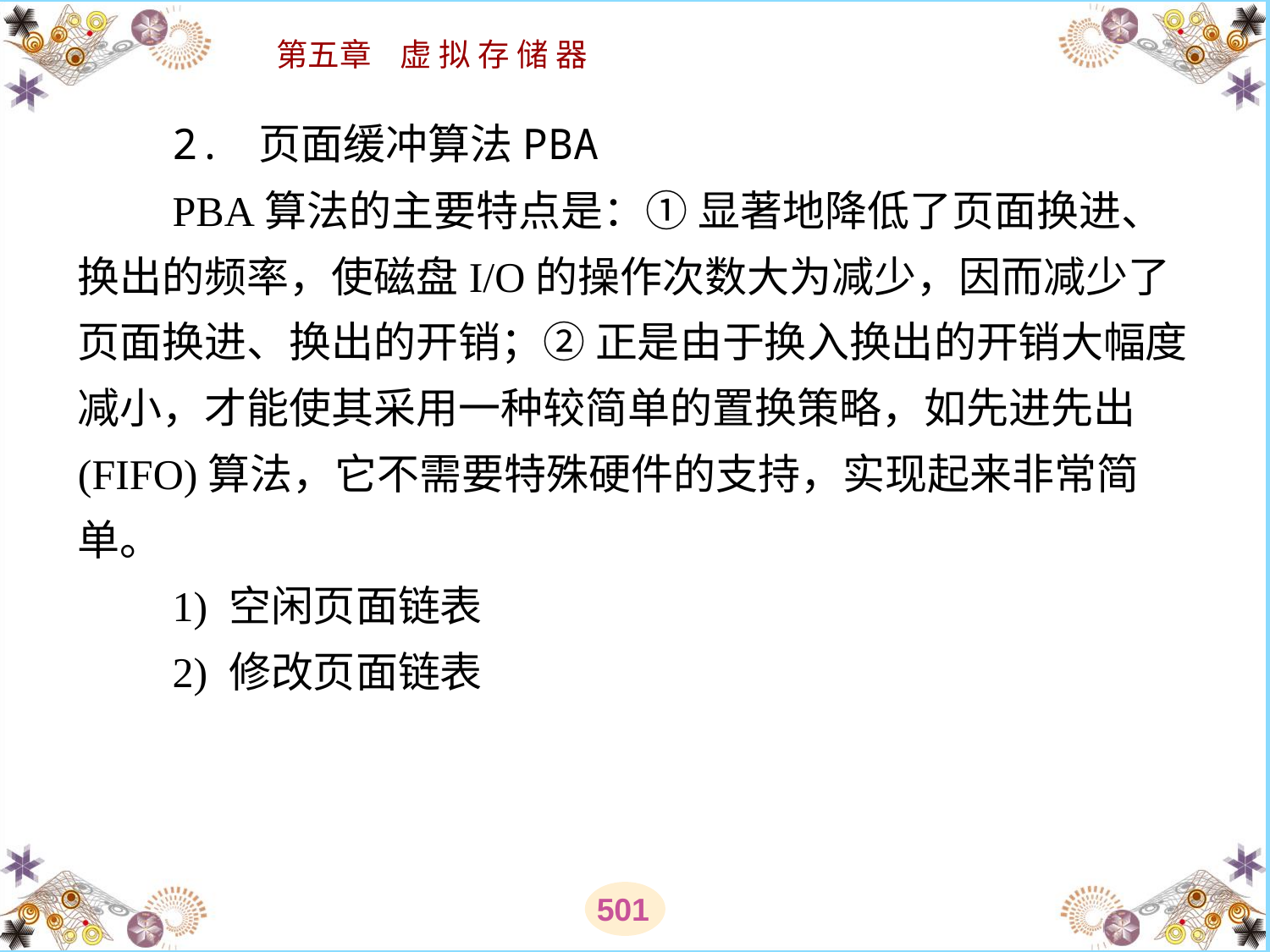

# 2. 页面缓冲算法PBA 　　PBA算法的主要特点是：① 显著地降低了页面换进、换出的频率，使磁盘I/O的操作次数大为减少，因而减少了页面换进、换出的开销；② 正是由于换入换出的开销大幅度减小，才能使其采用一种较简单的置换策略，如先进先出(FIFO)算法，它不需要特殊硬件的支持，实现起来非常简单。 　　1) 空闲页面链表 　　2) 修改页面链表